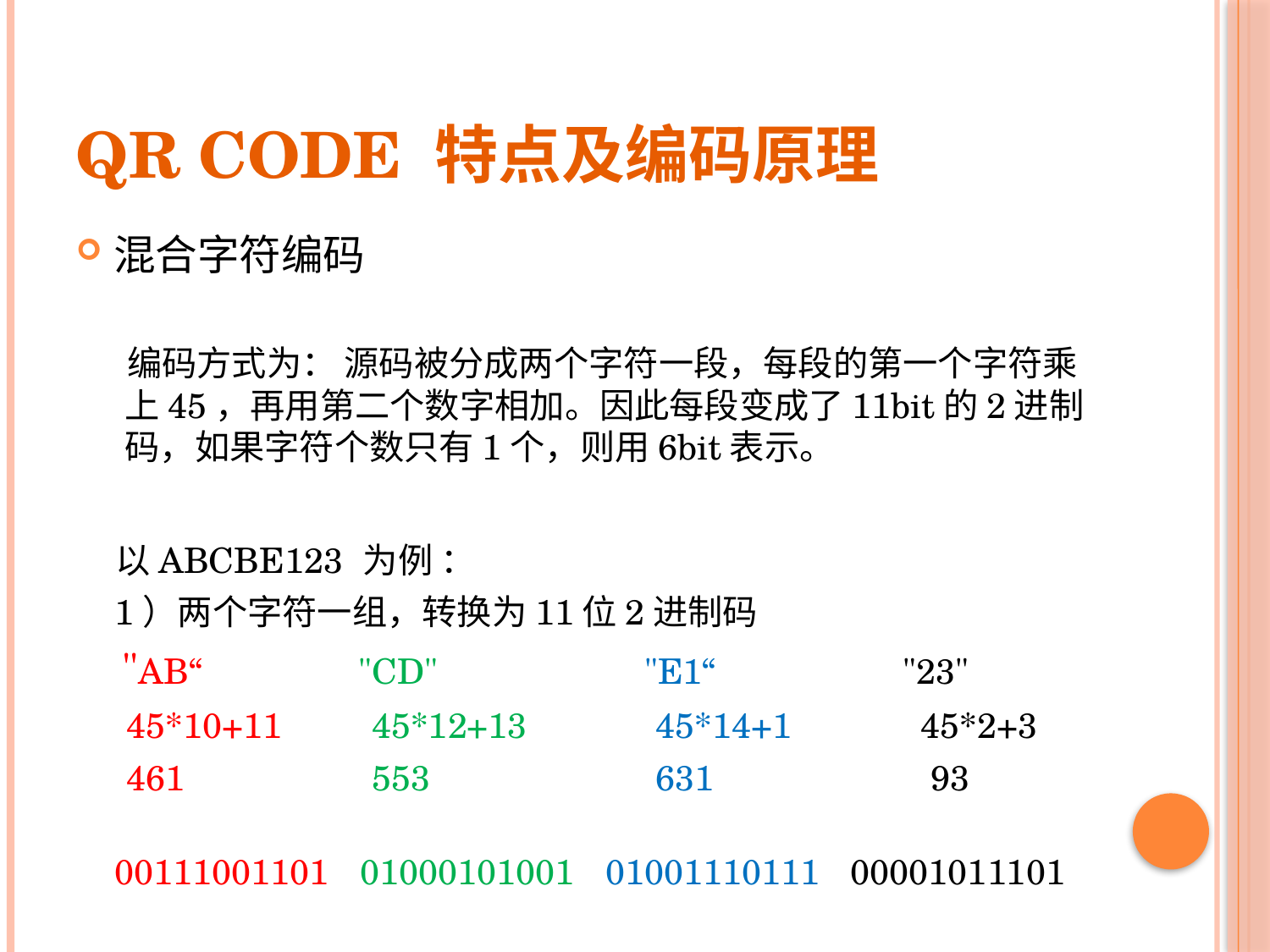

# QR Code 特点及编码原理
混合字符编码

    编码方式为： 源码被分成两个字符一段，每段的第一个字符乘上45，再用第二个数字相加。因此每段变成了11bit的2进制码，如果字符个数只有1个，则用6bit表示。

    以ABCBE123 为例 ：
    1）两个字符一组，转换为11位2进制码
    "AB“                "CD"                     "E1“                   "23"
     45*10+11         45*12+13             45*14+1             45*2+3
     461                   553                       631                      93
    00111001101   01000101001   01001110111   00001011101